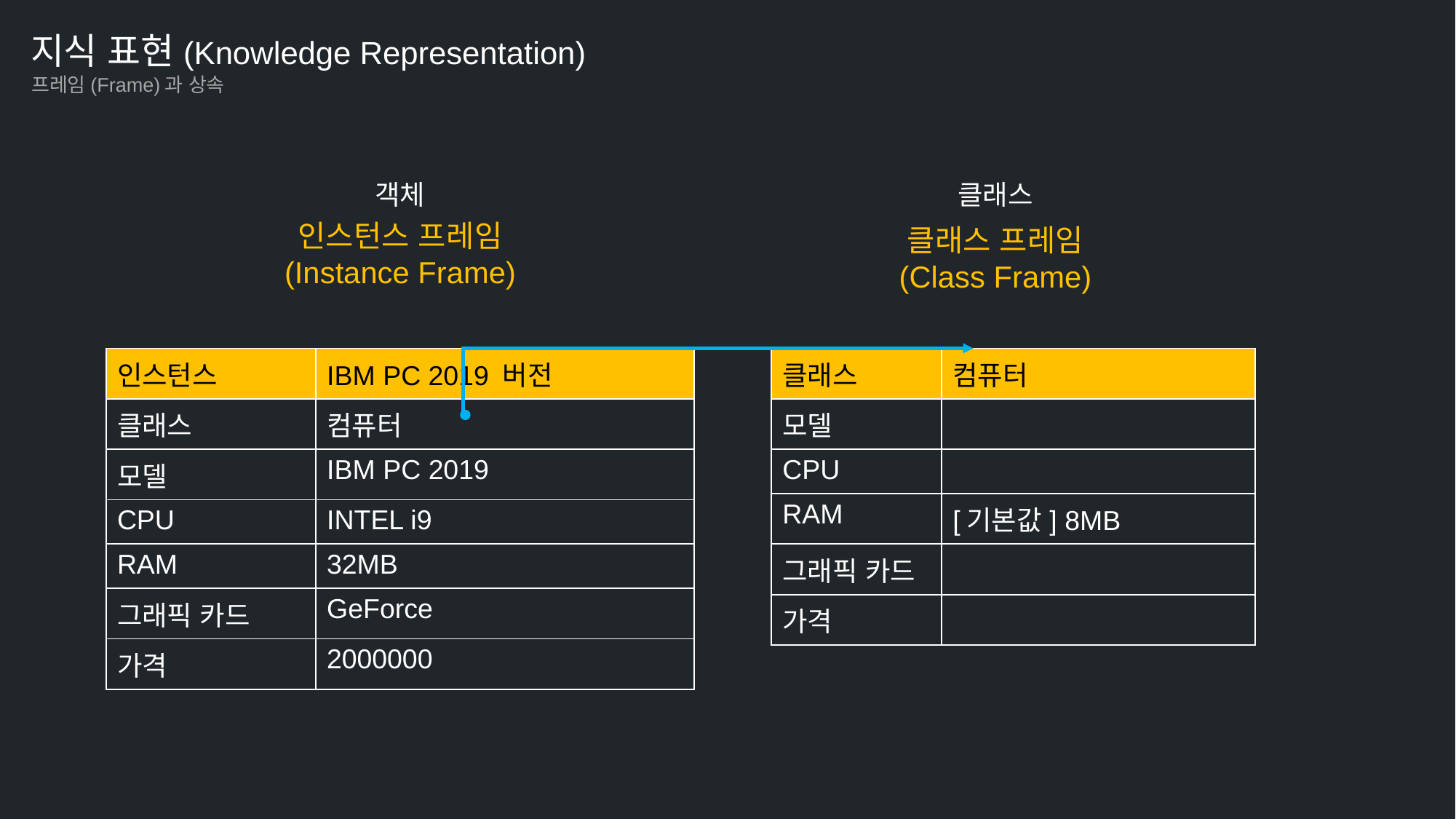

지식 표현(Knowledge Representation)
프레임(Frame)과 상속
객체
클래스
인스턴스 프레임
(Instance Frame)
클래스 프레임
(Class Frame)
| 인스턴스 | IBM PC 2019 버전 |
| --- | --- |
| 클래스 | 컴퓨터 |
| 모델 | IBM PC 2019 |
| CPU | INTEL i9 |
| RAM | 32MB |
| 그래픽 카드 | GeForce |
| 가격 | 2000000 |
| 클래스 | 컴퓨터 |
| --- | --- |
| 모델 |  |
| CPU |  |
| RAM | [기본값] 8MB |
| 그래픽 카드 |  |
| 가격 |  |